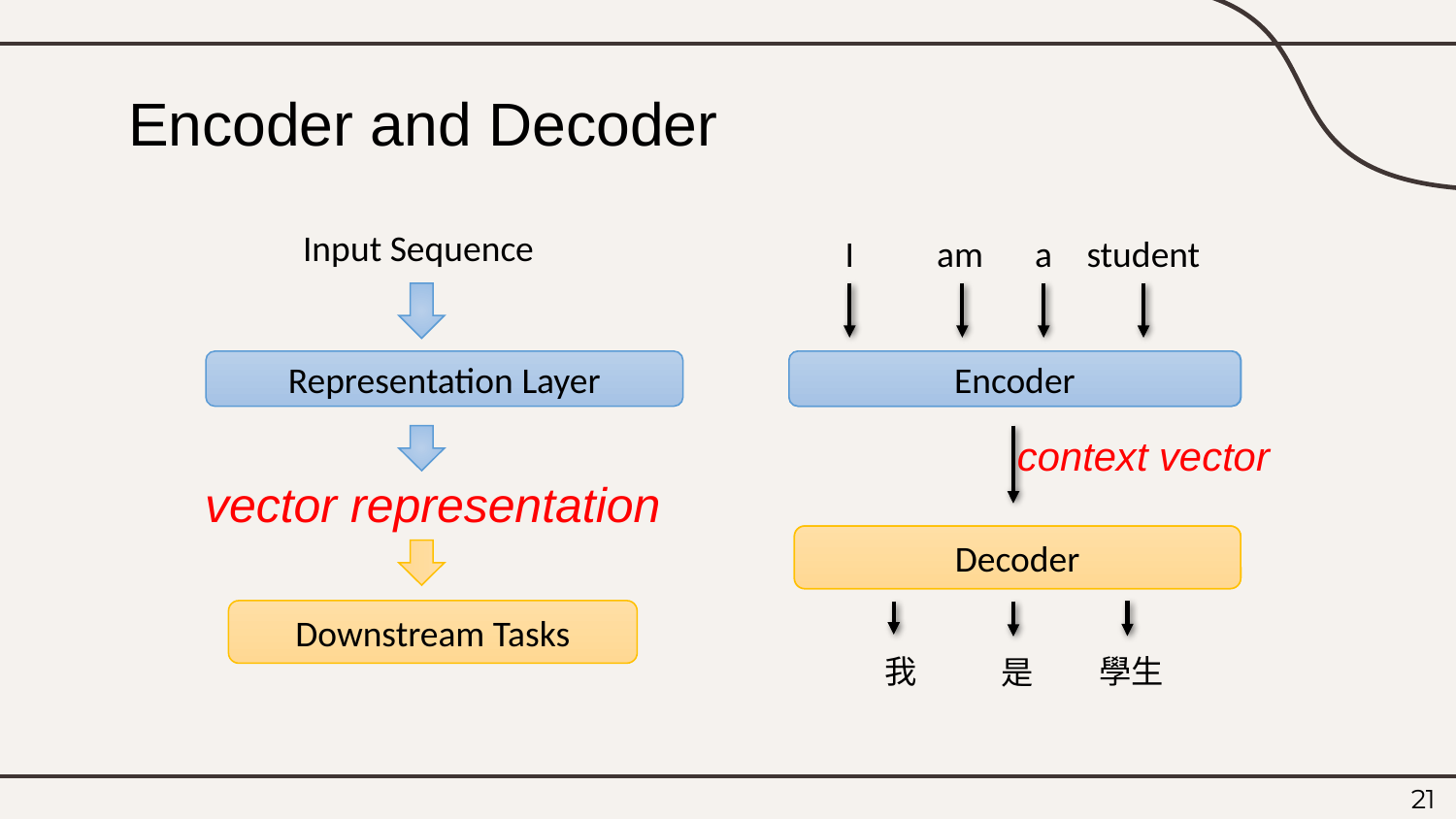

# Encoder and Decoder
Input Sequence
I
am
a
student

Encoder
Representation Layer
Representation Layer
context vector

vector representation
Downstream Tasks
Decoder

Downstream Tasks
我
學生
是
21